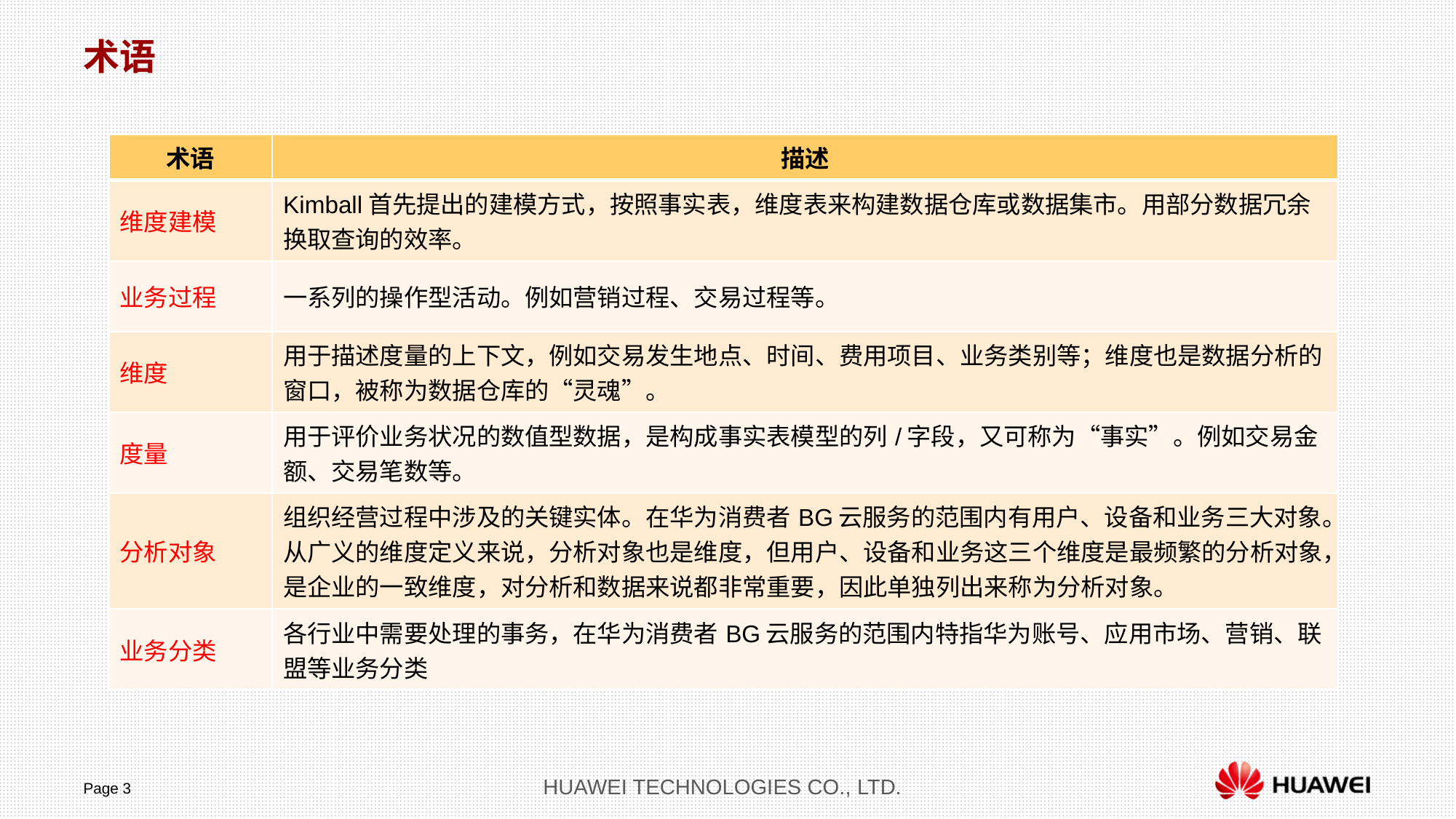

术语
| 术语 | 描述 |
| --- | --- |
| 维度建模 | Kimball首先提出的建模方式，按照事实表，维度表来构建数据仓库或数据集市。用部分数据冗余换取查询的效率。 |
| 业务过程 | 一系列的操作型活动。例如营销过程、交易过程等。 |
| 维度 | 用于描述度量的上下文，例如交易发生地点、时间、费用项目、业务类别等；维度也是数据分析的窗口，被称为数据仓库的“灵魂”。 |
| 度量 | 用于评价业务状况的数值型数据，是构成事实表模型的列/字段，又可称为“事实”。例如交易金额、交易笔数等。 |
| 分析对象 | 组织经营过程中涉及的关键实体。在华为消费者BG云服务的范围内有用户、设备和业务三大对象。从广义的维度定义来说，分析对象也是维度，但用户、设备和业务这三个维度是最频繁的分析对象，是企业的一致维度，对分析和数据来说都非常重要，因此单独列出来称为分析对象。 |
| 业务分类 | 各行业中需要处理的事务，在华为消费者BG云服务的范围内特指华为账号、应用市场、营销、联盟等业务分类 |